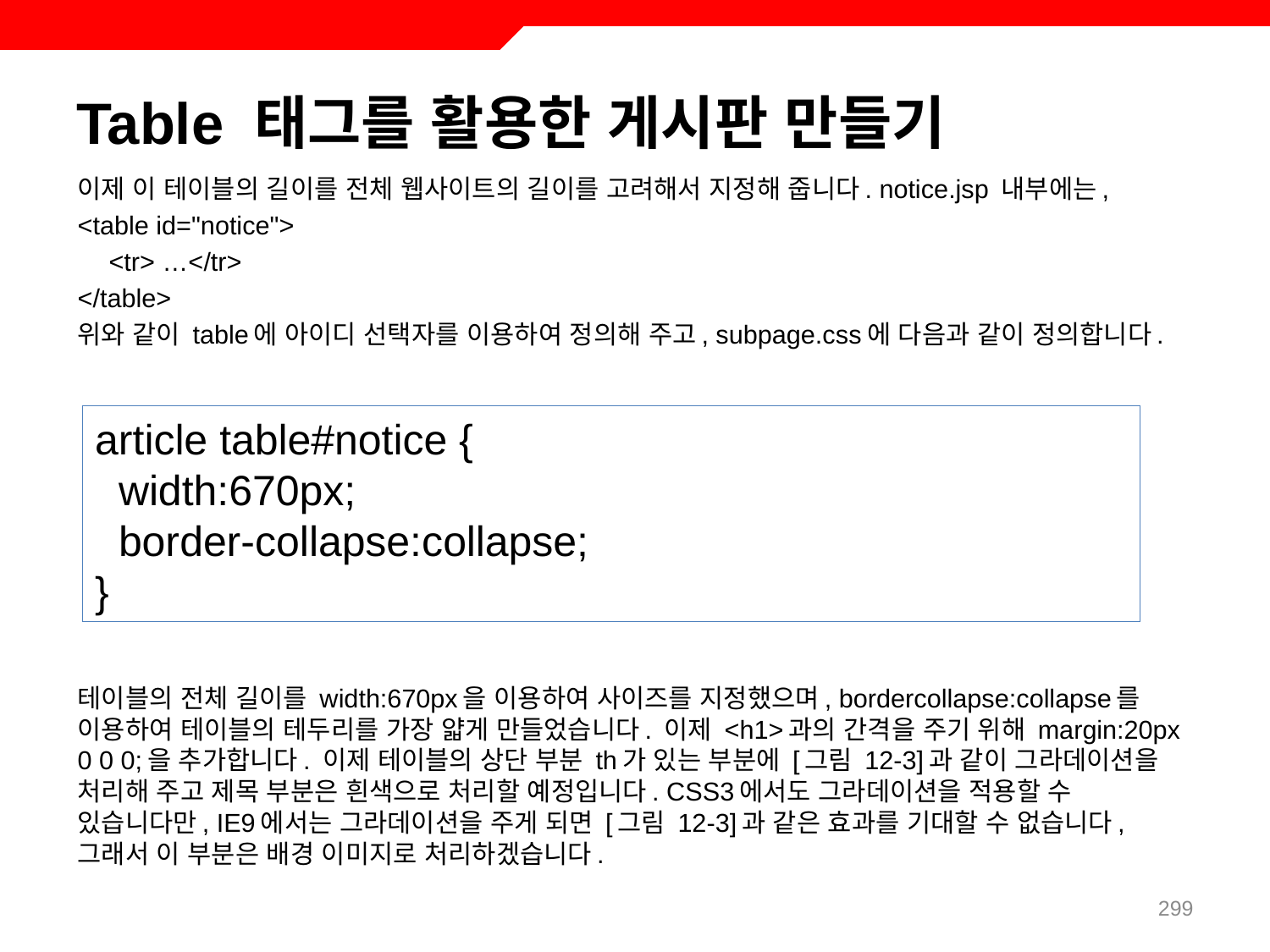

# Table 태그를 활용한 게시판 만들기
이제 이 테이블의 길이를 전체 웹사이트의 길이를 고려해서 지정해 줍니다. notice.jsp 내부에는,
<table id="notice">
　<tr> …</tr>
</table>
위와 같이 table에 아이디 선택자를 이용하여 정의해 주고, subpage.css에 다음과 같이 정의합니다.

테이블의 전체 길이를 width:670px을 이용하여 사이즈를 지정했으며, bordercollapse:collapse를 이용하여 테이블의 테두리를 가장 얇게 만들었습니다. 이제 <h1>과의 간격을 주기 위해 margin:20px 0 0 0;을 추가합니다. 이제 테이블의 상단 부분 th가 있는 부분에 [그림 12-3]과 같이 그라데이션을 처리해 주고 제목 부분은 흰색으로 처리할 예정입니다. CSS3에서도 그라데이션을 적용할 수 있습니다만, IE9에서는 그라데이션을 주게 되면 [그림 12-3]과 같은 효과를 기대할 수 없습니다, 그래서 이 부분은 배경 이미지로 처리하겠습니다.
article table#notice {
  width:670px;
  border-collapse:collapse;
}
299